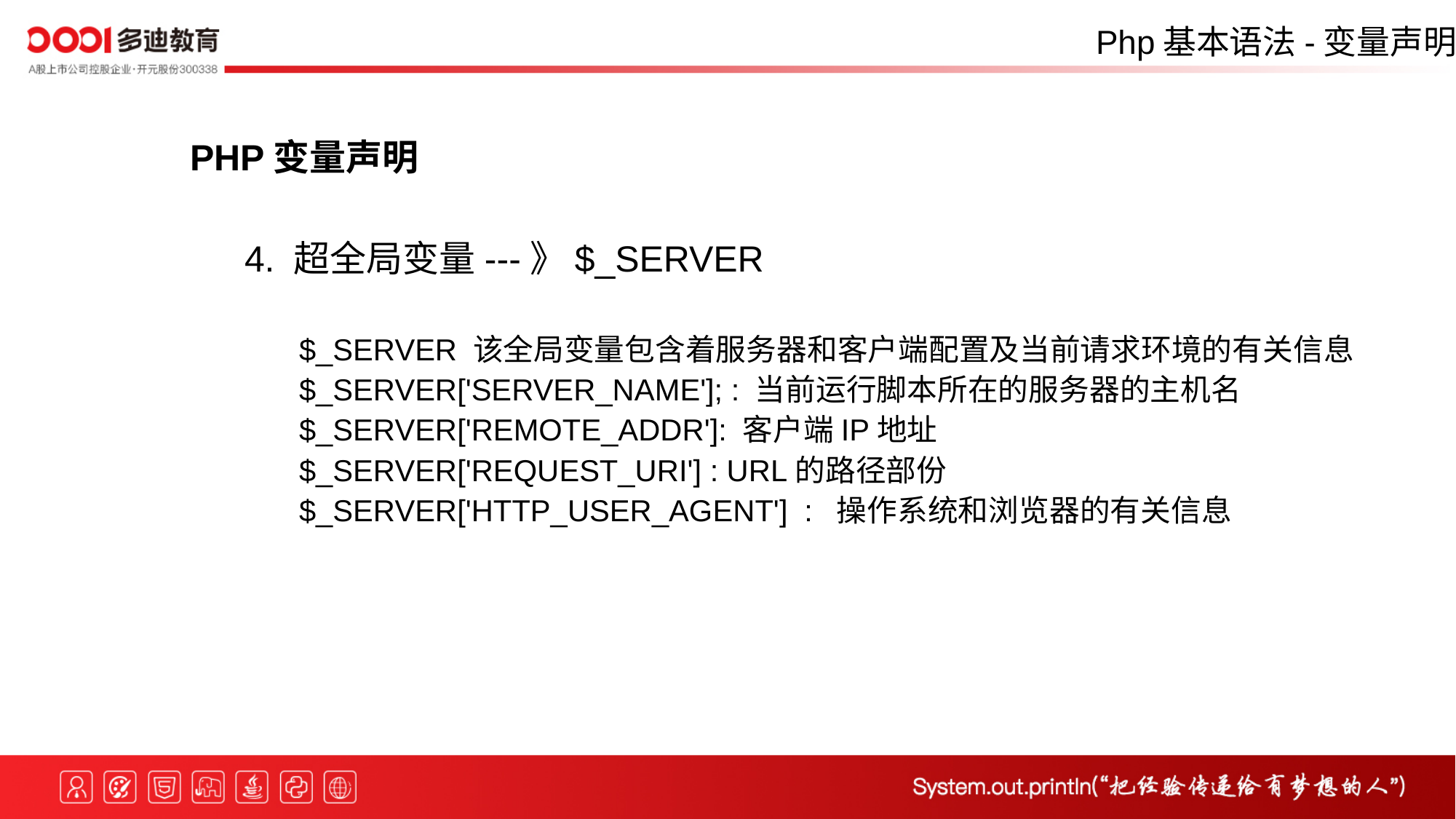

Php基本语法-变量声明
PHP变量声明

4. 超全局变量---》$_SERVER

$_SERVER 该全局变量包含着服务器和客户端配置及当前请求环境的有关信息
$_SERVER['SERVER_NAME']; : 当前运行脚本所在的服务器的主机名
$_SERVER['REMOTE_ADDR']: 客户端IP地址
$_SERVER['REQUEST_URI'] : URL的路径部份
$_SERVER['HTTP_USER_AGENT']  :  操作系统和浏览器的有关信息